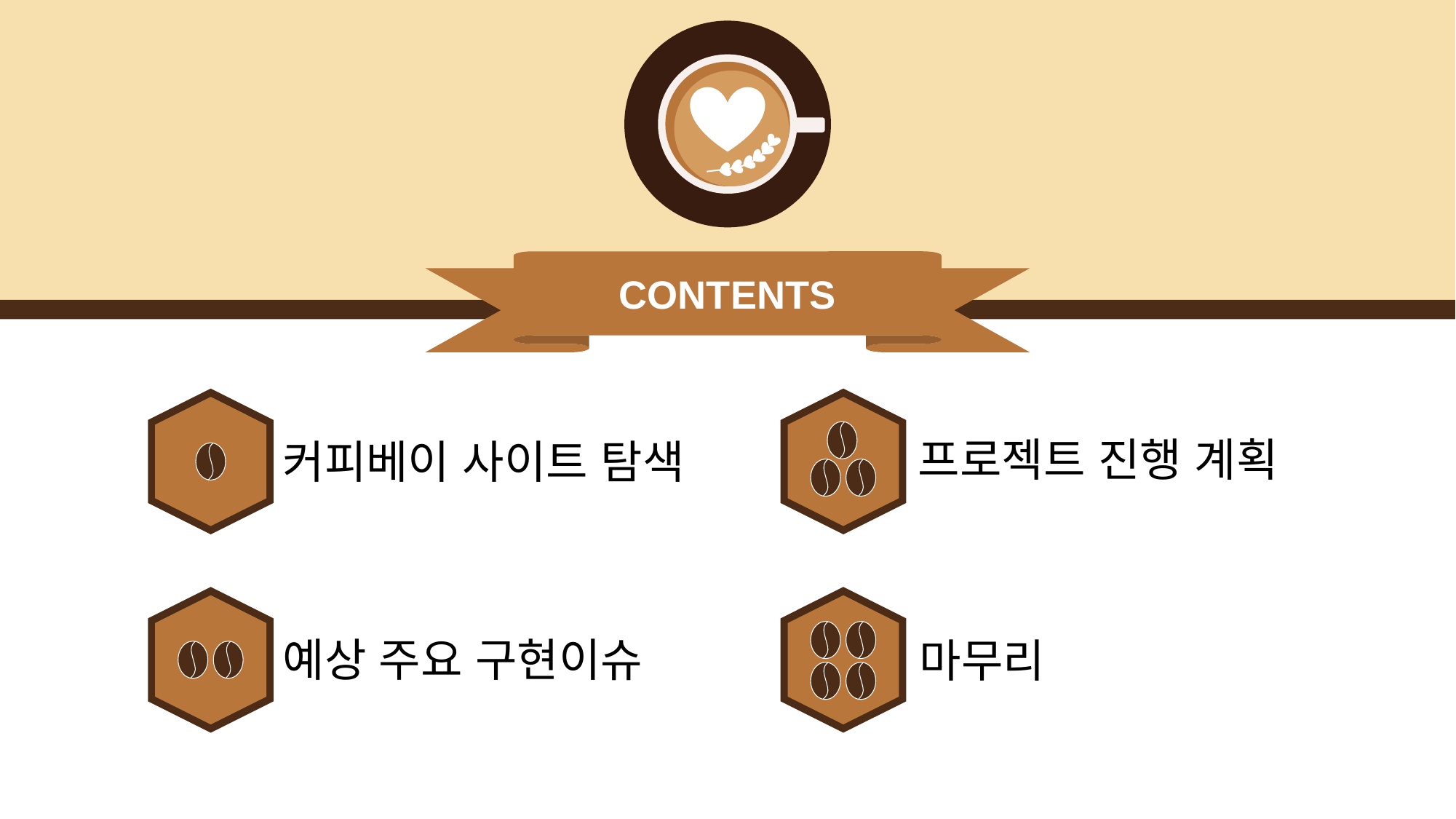

프로젝트 진행 계획
커피베이 사이트 탐색

예상 주요 구현이슈
마무리